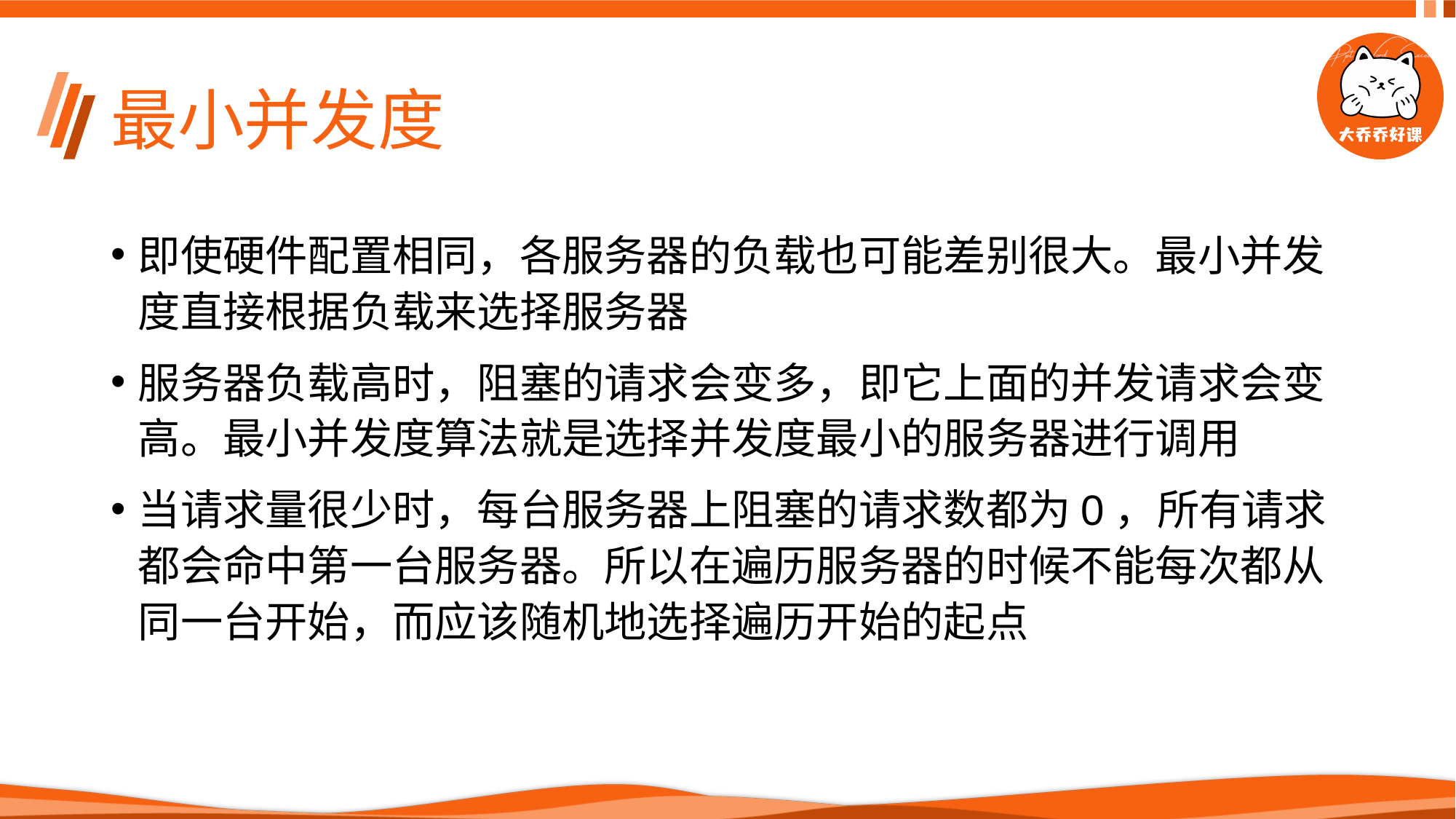

# 最小并发度
即使硬件配置相同，各服务器的负载也可能差别很大。最小并发度直接根据负载来选择服务器
服务器负载高时，阻塞的请求会变多，即它上面的并发请求会变高。最小并发度算法就是选择并发度最小的服务器进行调用
当请求量很少时，每台服务器上阻塞的请求数都为0，所有请求都会命中第一台服务器。所以在遍历服务器的时候不能每次都从同一台开始，而应该随机地选择遍历开始的起点